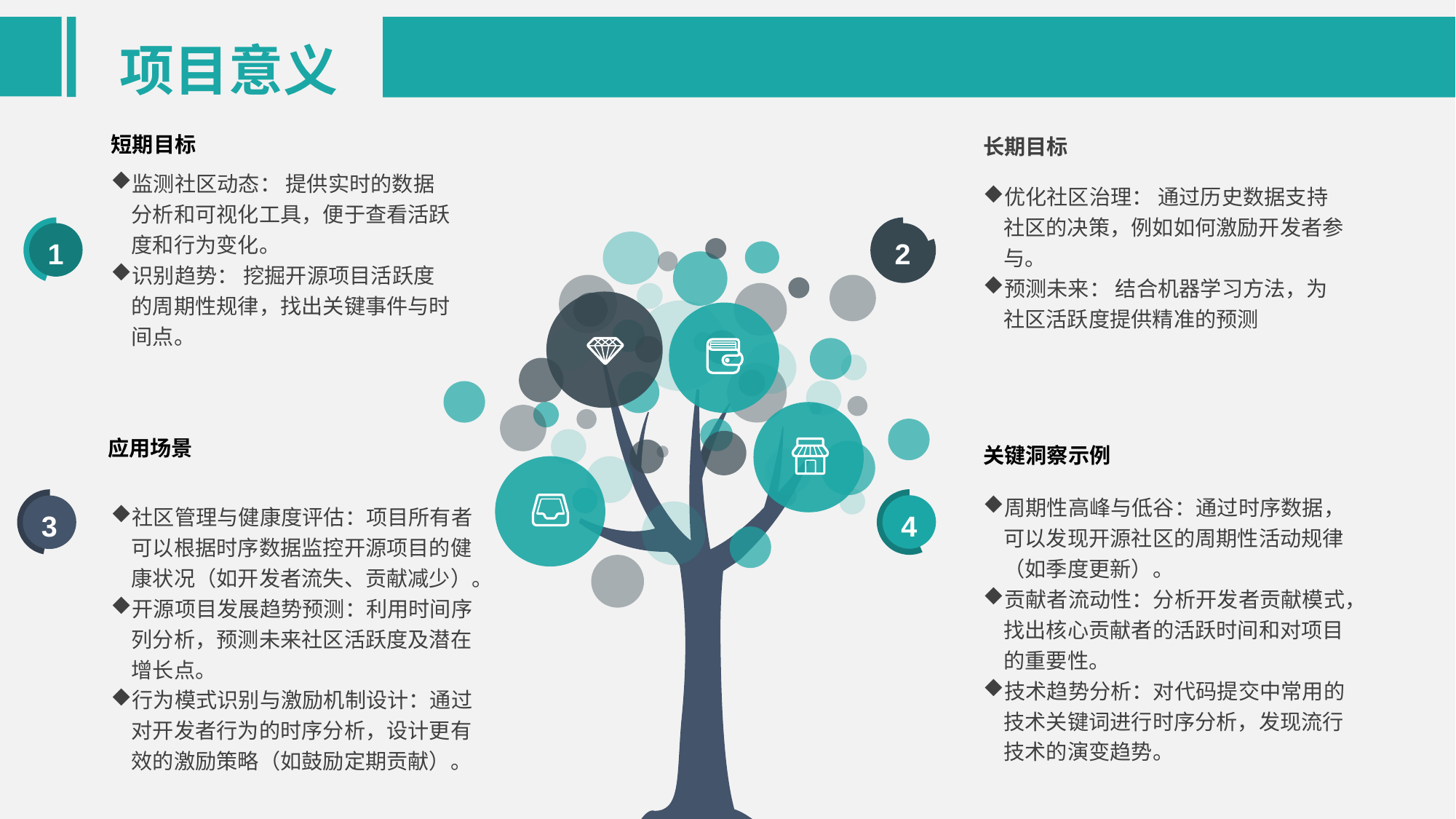

项目意义
短期目标
长期目标
监测社区动态： 提供实时的数据分析和可视化工具，便于查看活跃度和行为变化。
识别趋势： 挖掘开源项目活跃度的周期性规律，找出关键事件与时间点。
优化社区治理： 通过历史数据支持社区的决策，例如如何激励开发者参与。
预测未来： 结合机器学习方法，为社区活跃度提供精准的预测

2
1

应用场景
关键洞察示例
社区管理与健康度评估：项目所有者可以根据时序数据监控开源项目的健康状况（如开发者流失、贡献减少）。
开源项目发展趋势预测：利用时间序列分析，预测未来社区活跃度及潜在增长点。
行为模式识别与激励机制设计：通过对开发者行为的时序分析，设计更有效的激励策略（如鼓励定期贡献）。
周期性高峰与低谷：通过时序数据，可以发现开源社区的周期性活动规律（如季度更新）。
贡献者流动性：分析开发者贡献模式，找出核心贡献者的活跃时间和对项目的重要性。
技术趋势分析：对代码提交中常用的技术关键词进行时序分析，发现流行技术的演变趋势。

4
3